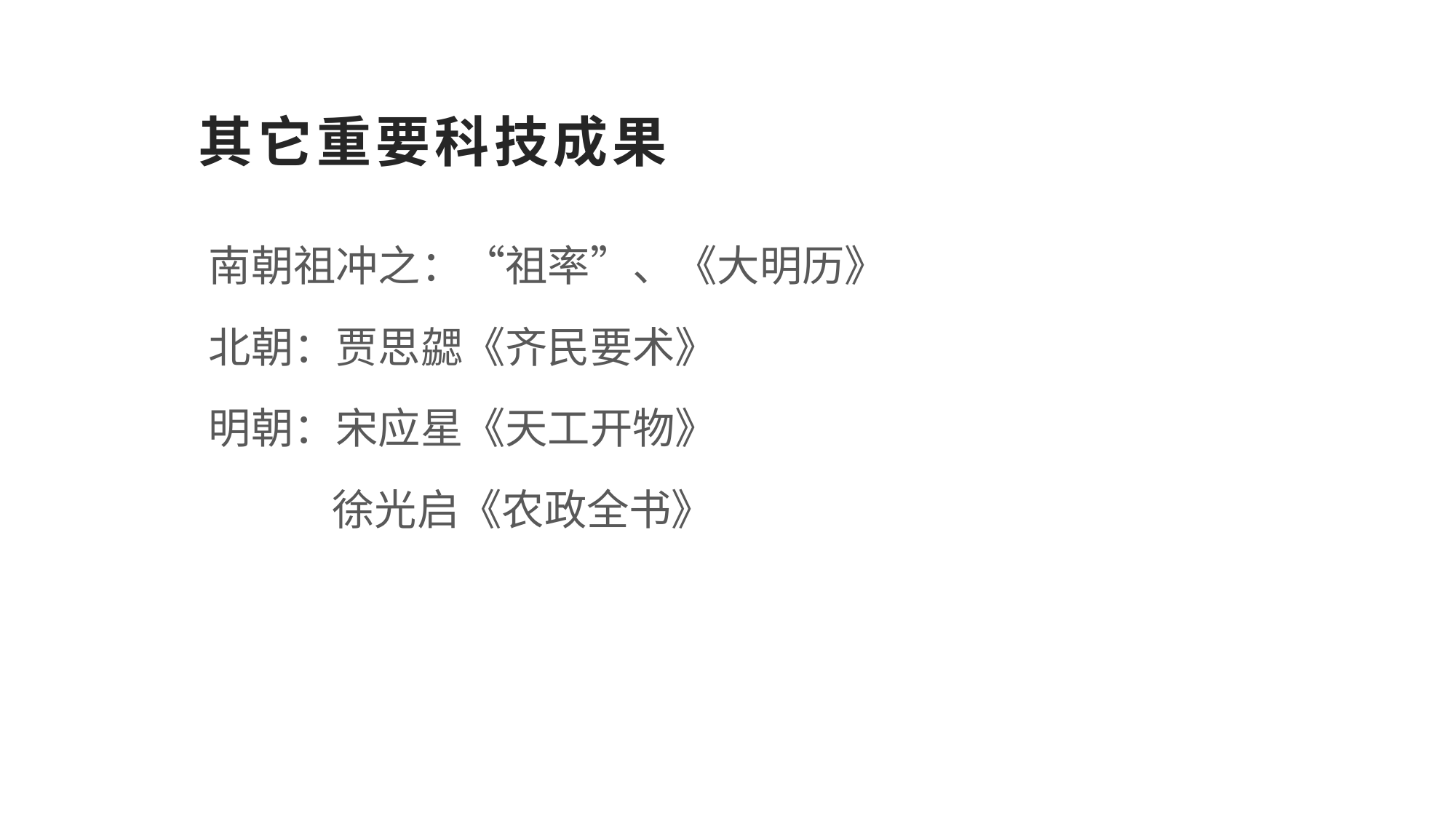

# 其它重要科技成果
南朝祖冲之：“祖率”、《大明历》
北朝：贾思勰《齐民要术》
明朝：宋应星《天工开物》
            徐光启《农政全书》